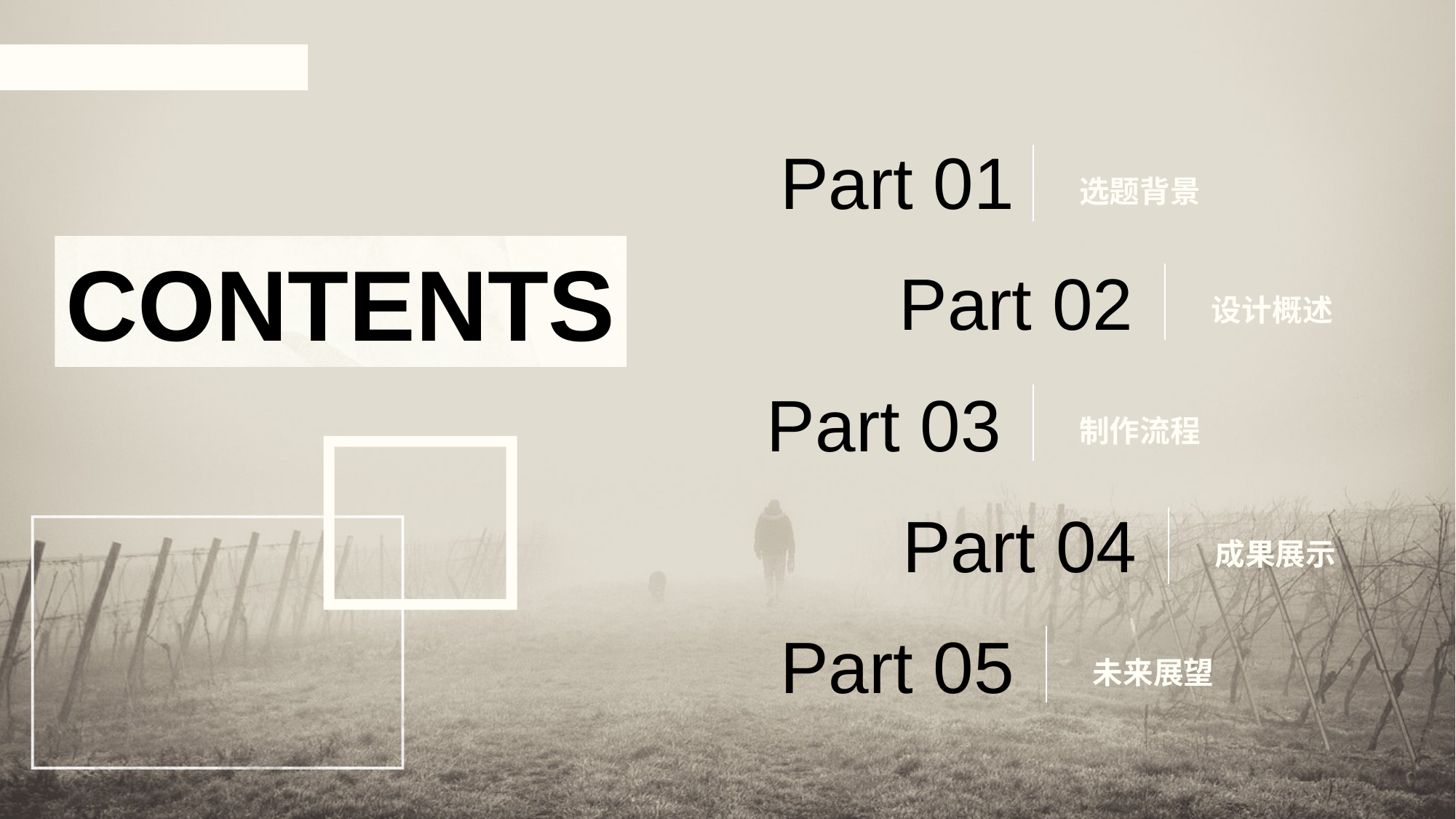

Part 01
选题背景
CONTENTS
Part 02
设计概述
Part 03
制作流程
Part 04
成果展示
Part 05
未来展望